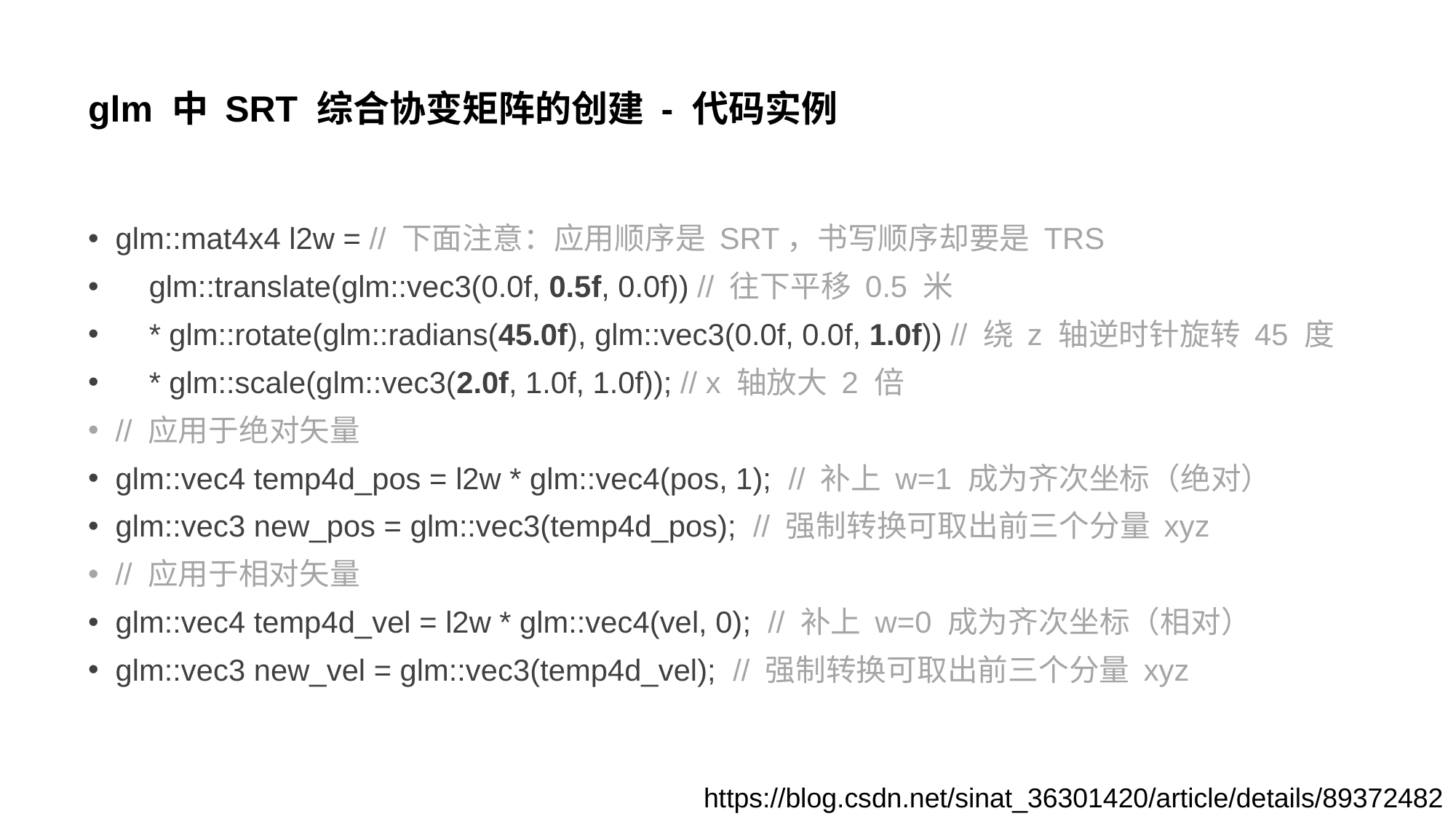

# glm 中 SRT 综合协变矩阵的创建 - 代码实例
glm::mat4x4 l2w = // 下面注意：应用顺序是 SRT，书写顺序却要是 TRS
    glm::translate(glm::vec3(0.0f, 0.5f, 0.0f)) // 往下平移 0.5 米
    * glm::rotate(glm::radians(45.0f), glm::vec3(0.0f, 0.0f, 1.0f)) // 绕 z 轴逆时针旋转 45 度
    * glm::scale(glm::vec3(2.0f, 1.0f, 1.0f)); // x 轴放大 2 倍
// 应用于绝对矢量
glm::vec4 temp4d_pos = l2w * glm::vec4(pos, 1);  // 补上 w=1 成为齐次坐标（绝对）
glm::vec3 new_pos = glm::vec3(temp4d_pos);  // 强制转换可取出前三个分量 xyz
// 应用于相对矢量
glm::vec4 temp4d_vel = l2w * glm::vec4(vel, 0);  // 补上 w=0 成为齐次坐标（相对）
glm::vec3 new_vel = glm::vec3(temp4d_vel);  // 强制转换可取出前三个分量 xyz
https://blog.csdn.net/sinat_36301420/article/details/89372482